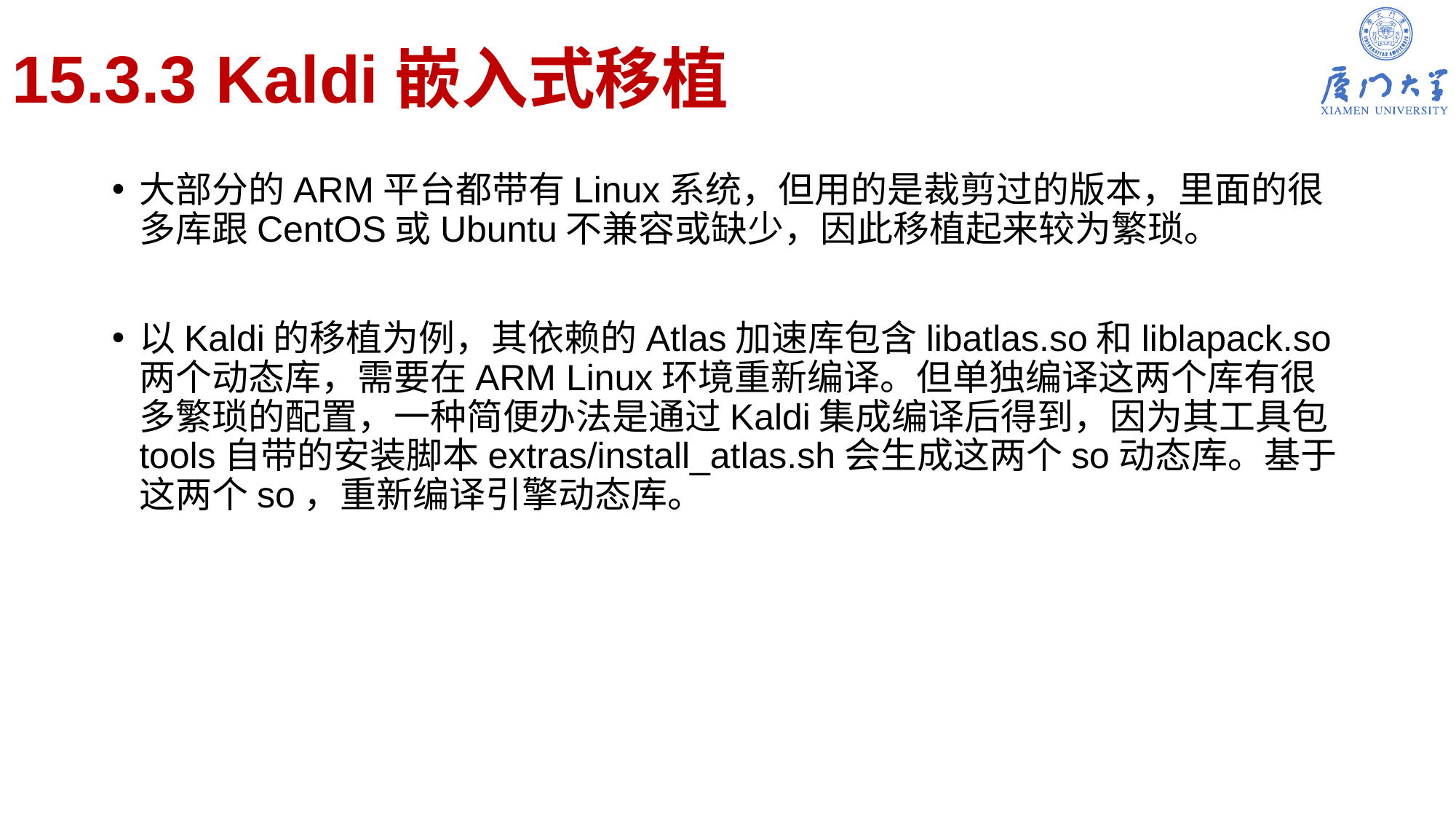

# 15.3.3 Kaldi嵌入式移植
大部分的ARM平台都带有Linux系统，但用的是裁剪过的版本，里面的很多库跟CentOS或Ubuntu不兼容或缺少，因此移植起来较为繁琐。

以Kaldi的移植为例，其依赖的Atlas加速库包含libatlas.so和liblapack.so两个动态库，需要在ARM Linux环境重新编译。但单独编译这两个库有很多繁琐的配置，一种简便办法是通过Kaldi集成编译后得到，因为其工具包tools自带的安装脚本extras/install_atlas.sh会生成这两个so动态库。基于这两个so，重新编译引擎动态库。